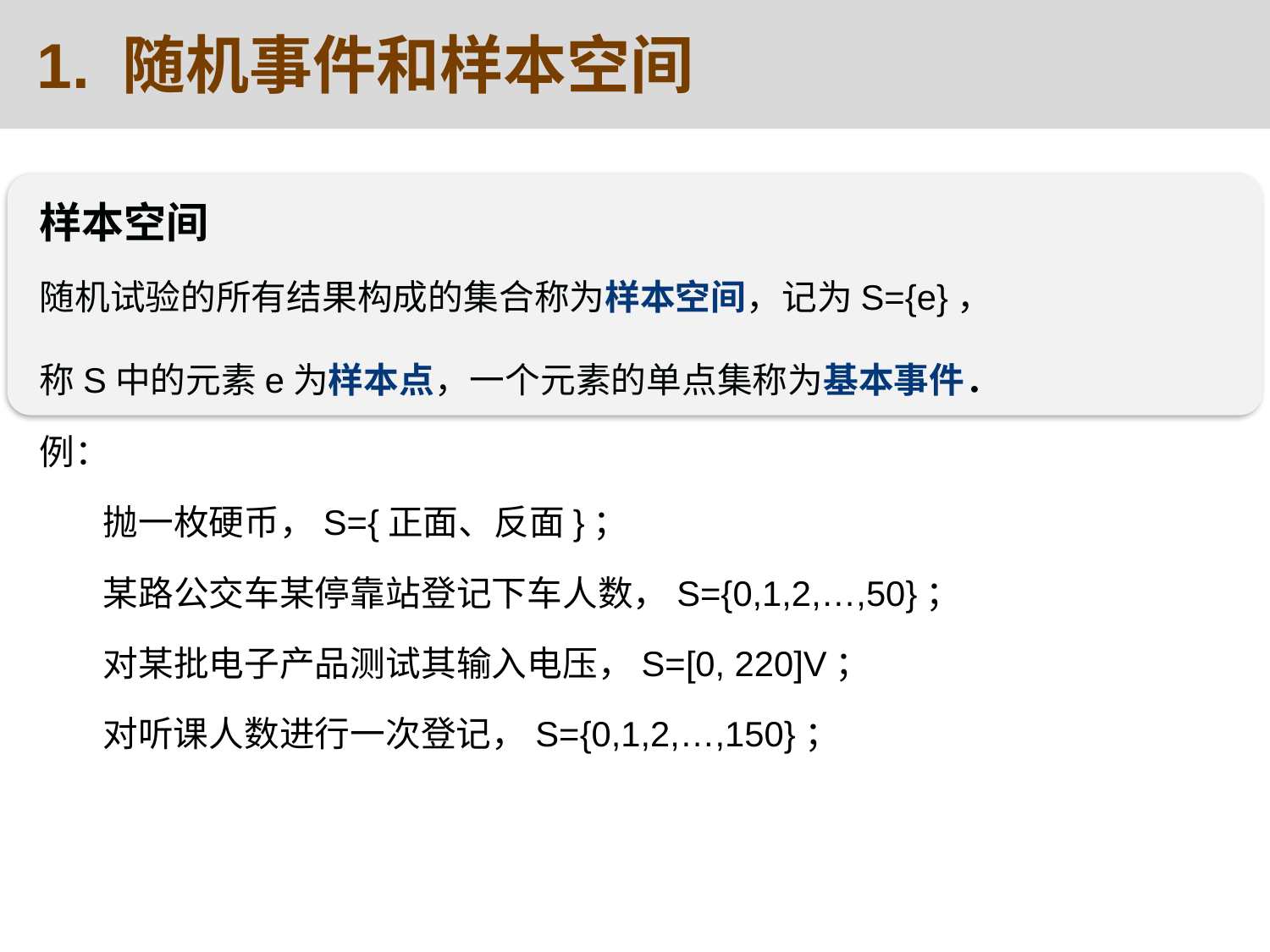

1. 随机事件和样本空间
样本空间
随机试验的所有结果构成的集合称为样本空间，记为S={e}，
称S中的元素e为样本点，一个元素的单点集称为基本事件．
例：
抛一枚硬币，S={正面、反面}；
某路公交车某停靠站登记下车人数，S={0,1,2,…,50}；
对某批电子产品测试其输入电压，S=[0, 220]V；
对听课人数进行一次登记，S={0,1,2,…,150}；